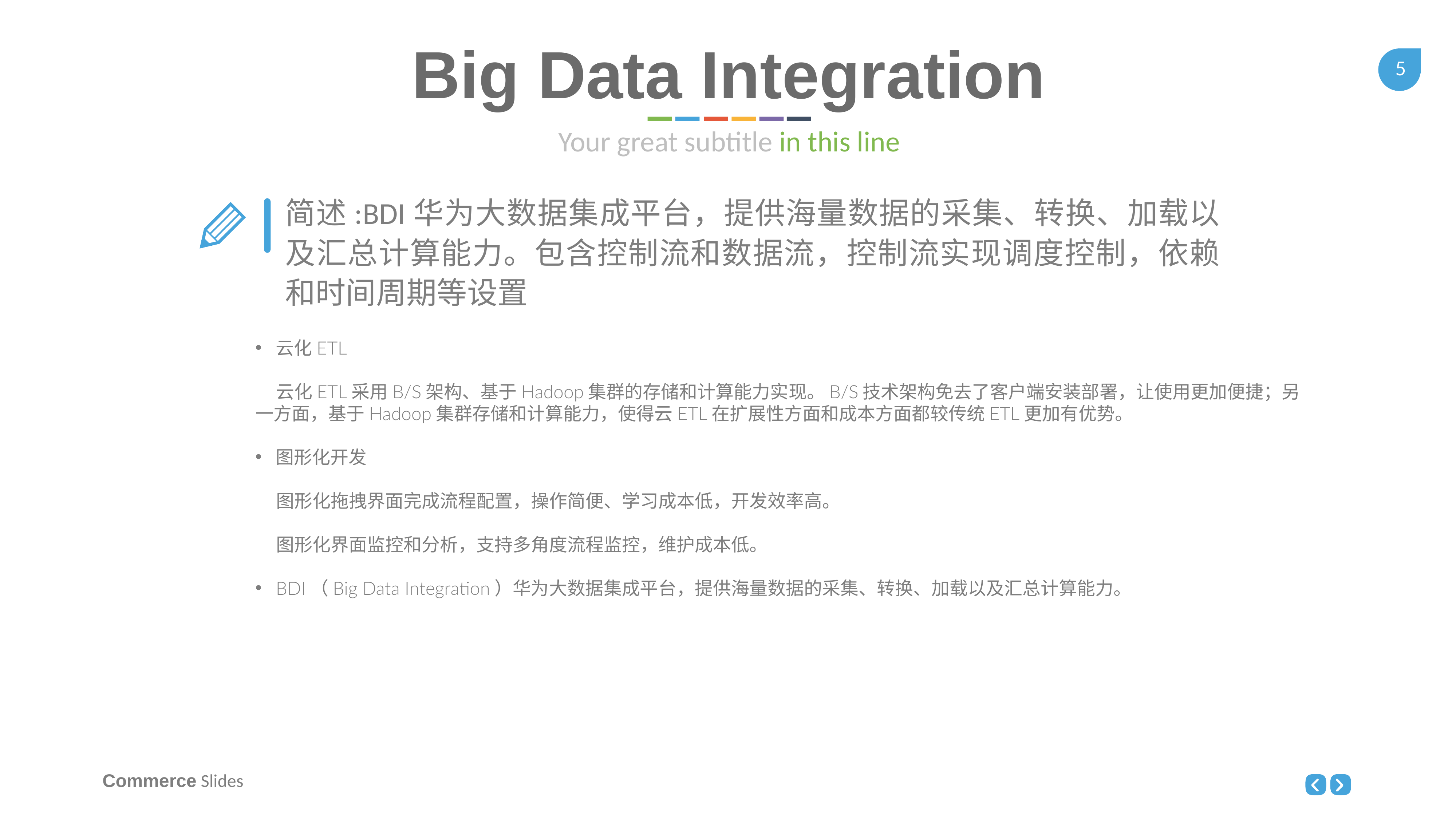

Big Data Integration

Your great subtitle in this line
简述:BDI华为大数据集成平台，提供海量数据的采集、转换、加载以及汇总计算能力。包含控制流和数据流，控制流实现调度控制，依赖和时间周期等设置

云化ETL

    云化ETL采用B/S架构、基于Hadoop集群的存储和计算能力实现。B/S技术架构免去了客户端安装部署，让使用更加便捷；另一方面，基于Hadoop集群存储和计算能力，使得云ETL在扩展性方面和成本方面都较传统ETL更加有优势。

图形化开发

    图形化拖拽界面完成流程配置，操作简便、学习成本低，开发效率高。

    图形化界面监控和分析，支持多角度流程监控，维护成本低。

BDI（Big Data Integration）华为大数据集成平台，提供海量数据的采集、转换、加载以及汇总计算能力。